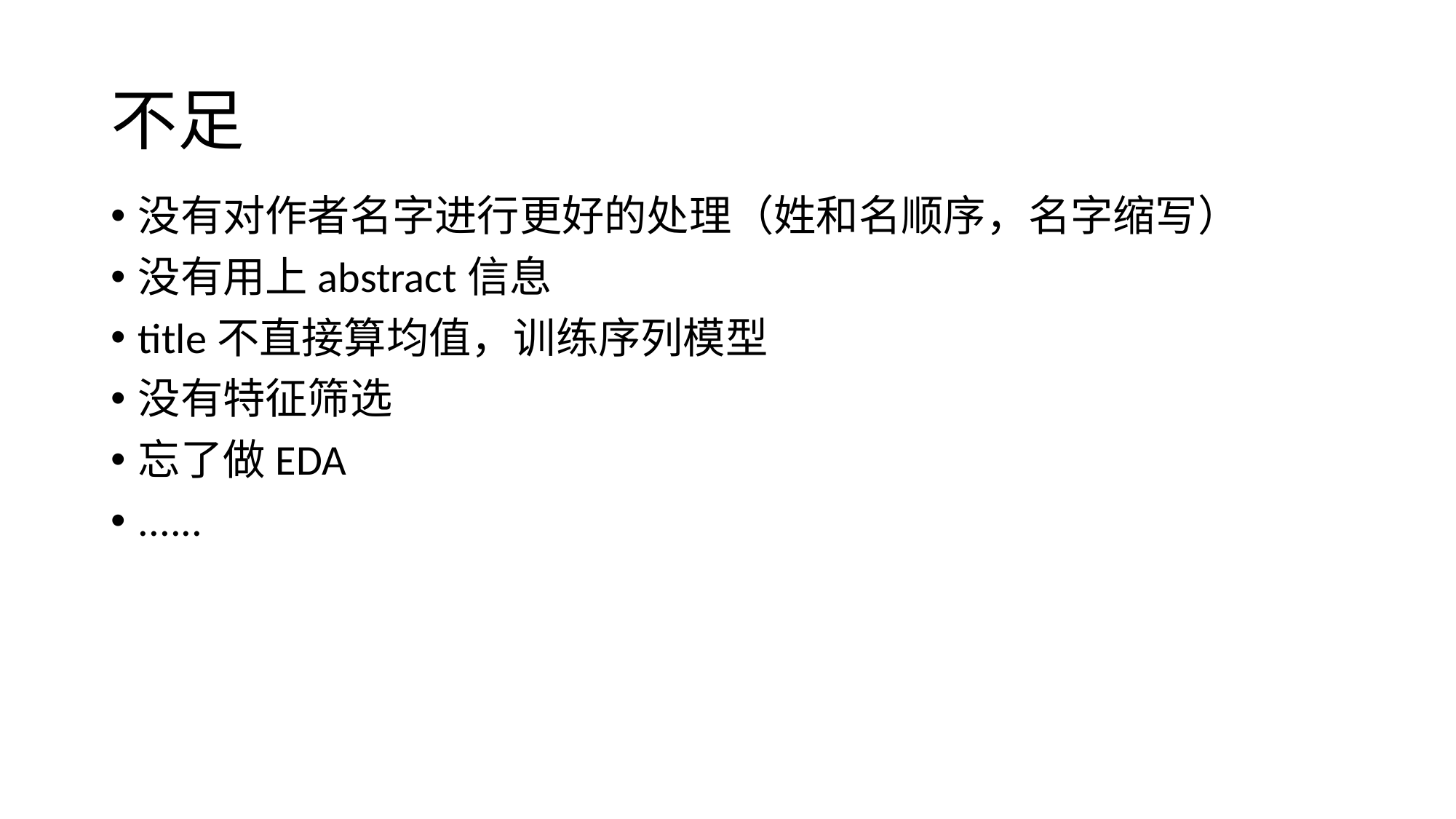

# 不足
没有对作者名字进行更好的处理（姓和名顺序，名字缩写）
没有用上abstract信息
title不直接算均值，训练序列模型
没有特征筛选
忘了做EDA
......